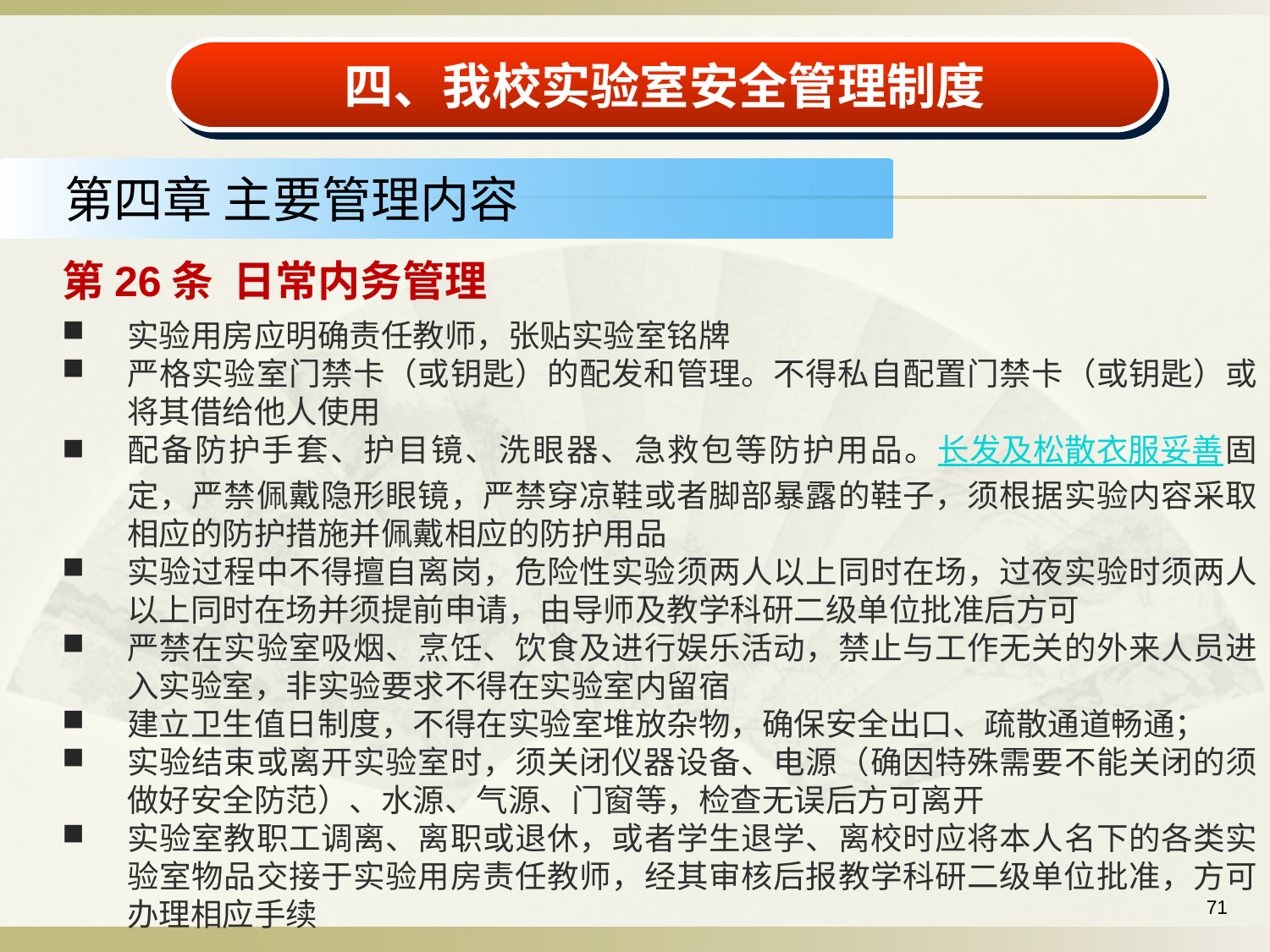

四、我校实验室安全管理制度
第四章 主要管理内容
第26条  日常内务管理
实验用房应明确责任教师，张贴实验室铭牌
严格实验室门禁卡（或钥匙）的配发和管理。不得私自配置门禁卡（或钥匙）或将其借给他人使用
配备防护手套、护目镜、洗眼器、急救包等防护用品。长发及松散衣服妥善固定，严禁佩戴隐形眼镜，严禁穿凉鞋或者脚部暴露的鞋子，须根据实验内容采取相应的防护措施并佩戴相应的防护用品
实验过程中不得擅自离岗，危险性实验须两人以上同时在场，过夜实验时须两人以上同时在场并须提前申请，由导师及教学科研二级单位批准后方可
严禁在实验室吸烟、烹饪、饮食及进行娱乐活动，禁止与工作无关的外来人员进入实验室，非实验要求不得在实验室内留宿
建立卫生值日制度，不得在实验室堆放杂物，确保安全出口、疏散通道畅通；
实验结束或离开实验室时，须关闭仪器设备、电源（确因特殊需要不能关闭的须做好安全防范）、水源、气源、门窗等，检查无误后方可离开
实验室教职工调离、离职或退休，或者学生退学、离校时应将本人名下的各类实验室物品交接于实验用房责任教师，经其审核后报教学科研二级单位批准，方可办理相应手续
71